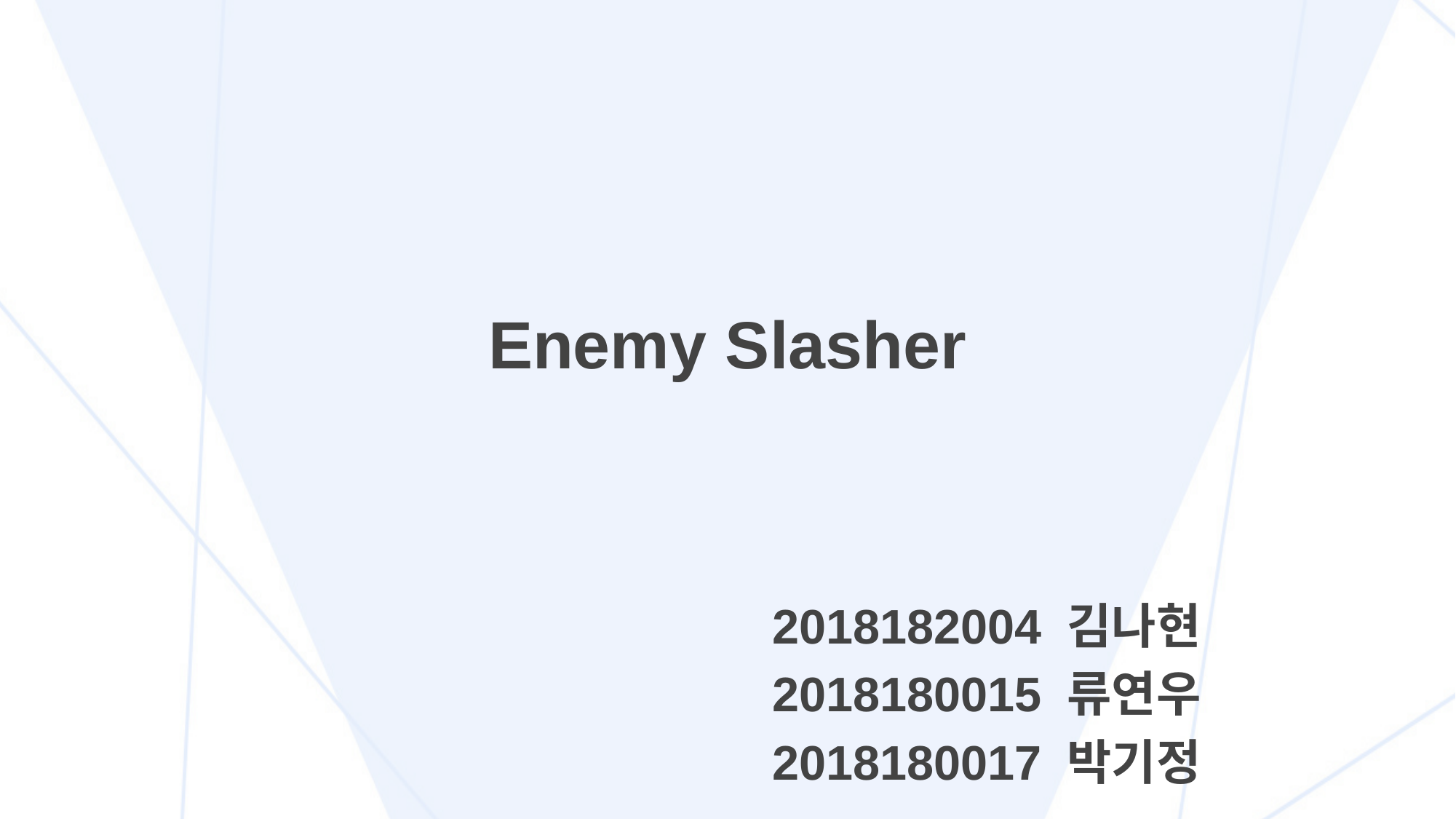

# Enemy Slasher
2018182004 김나현
2018180015 류연우
2018180017 박기정